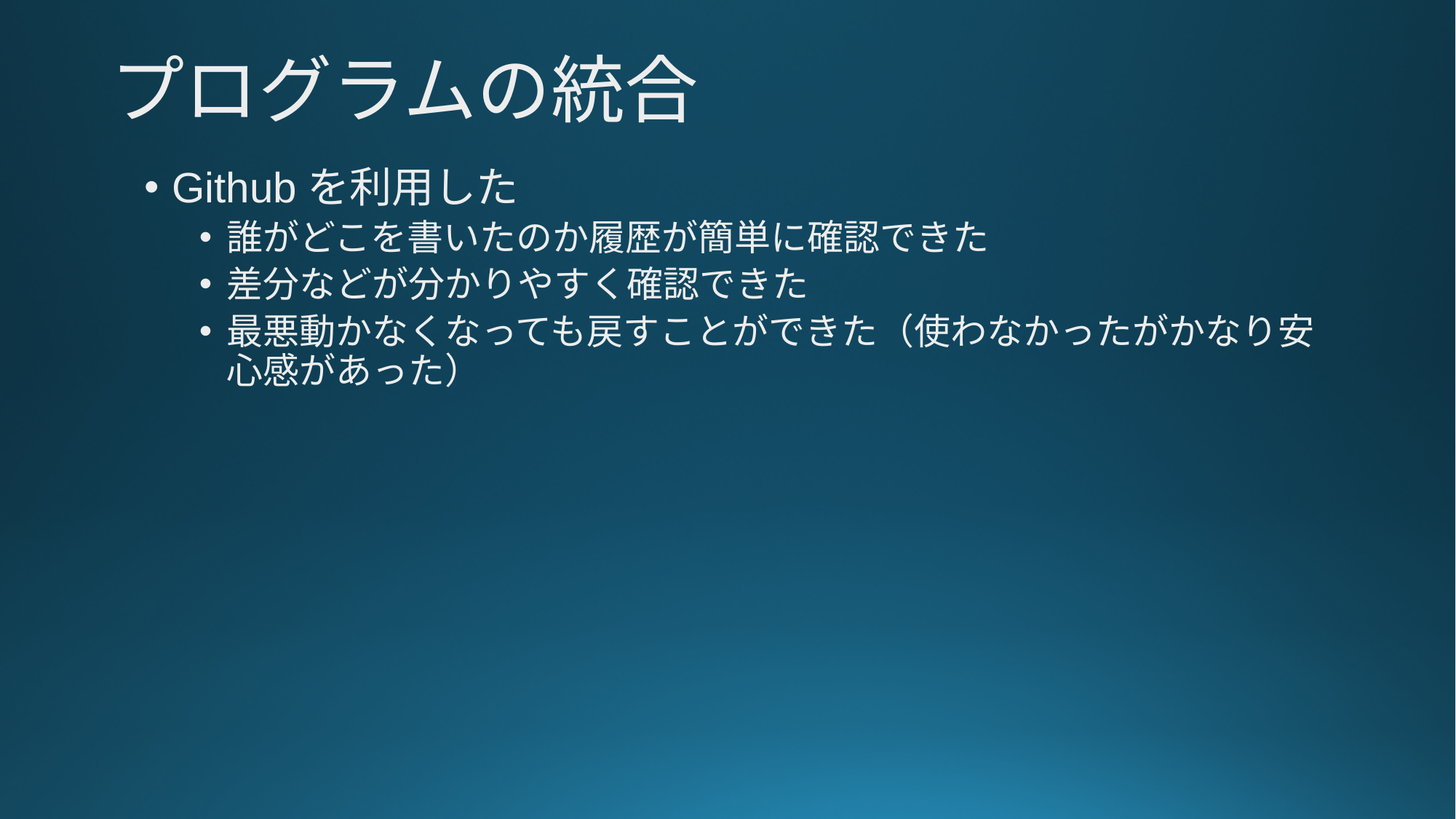

# プログラムの統合
Githubを利用した
誰がどこを書いたのか履歴が簡単に確認できた
差分などが分かりやすく確認できた
最悪動かなくなっても戻すことができた（使わなかったがかなり安心感があった）